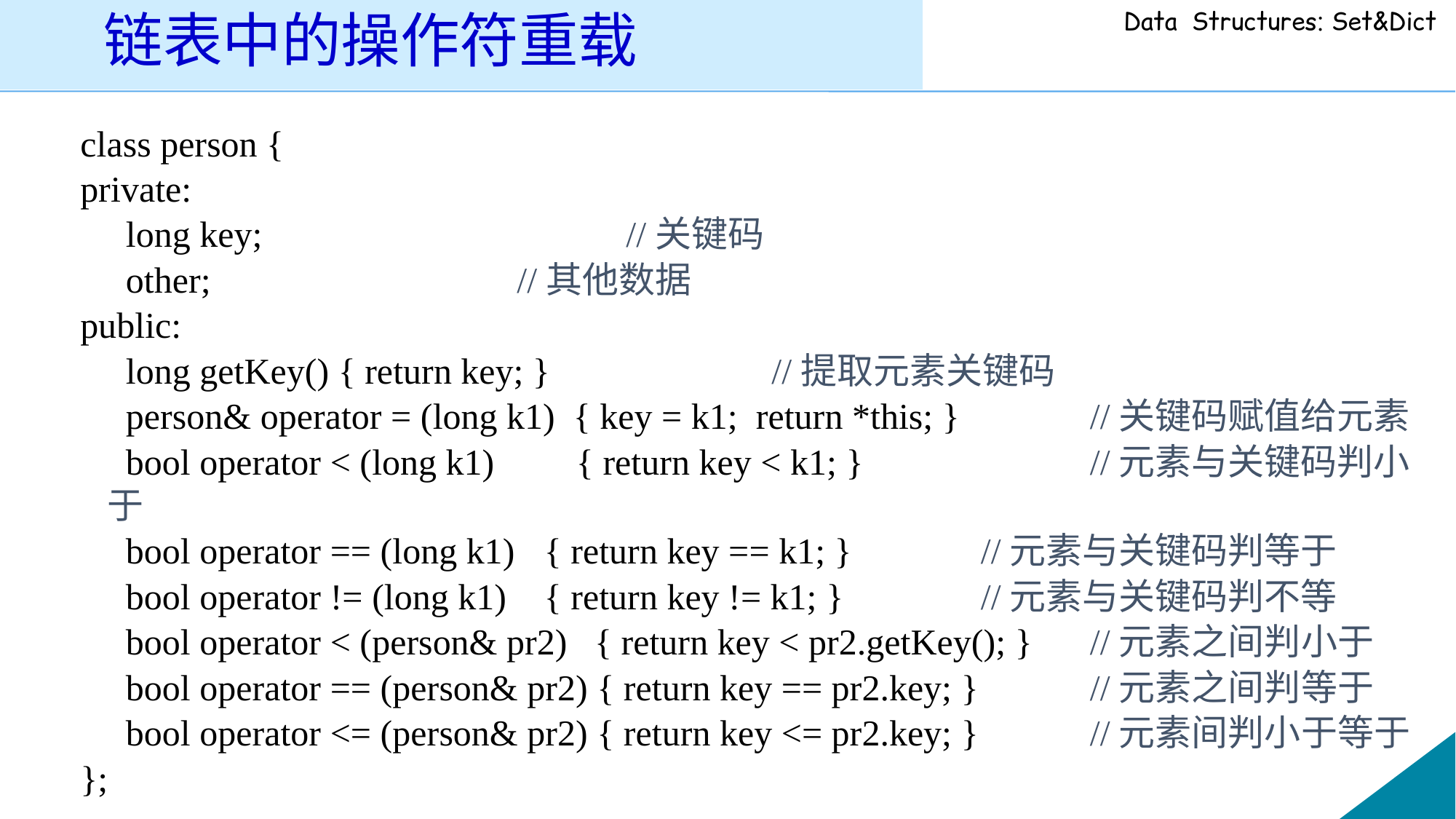

# 链表中的操作符重载
class person {
private:
     long key;			         //关键码
     other;		  	         //其他数据
public:
     long getKey() { return key; }		 //提取元素关键码
     person& operator = (long k1)  { key = k1;  return *this; }    	//关键码赋值给元素
 	  bool operator < (long k1)         { return key < k1; } 		//元素与关键码判小于
	  bool operator == (long k1)	{ return key == k1; } 		//元素与关键码判等于
     bool operator != (long k1) 	{ return key != k1; } 		//元素与关键码判不等
     bool operator < (person& pr2)   { return key < pr2.getKey(); } 	//元素之间判小于
     bool operator == (person& pr2) { return key == pr2.key; } 	//元素之间判等于
     bool operator <= (person& pr2) { return key <= pr2.key; } 	//元素间判小于等于
};